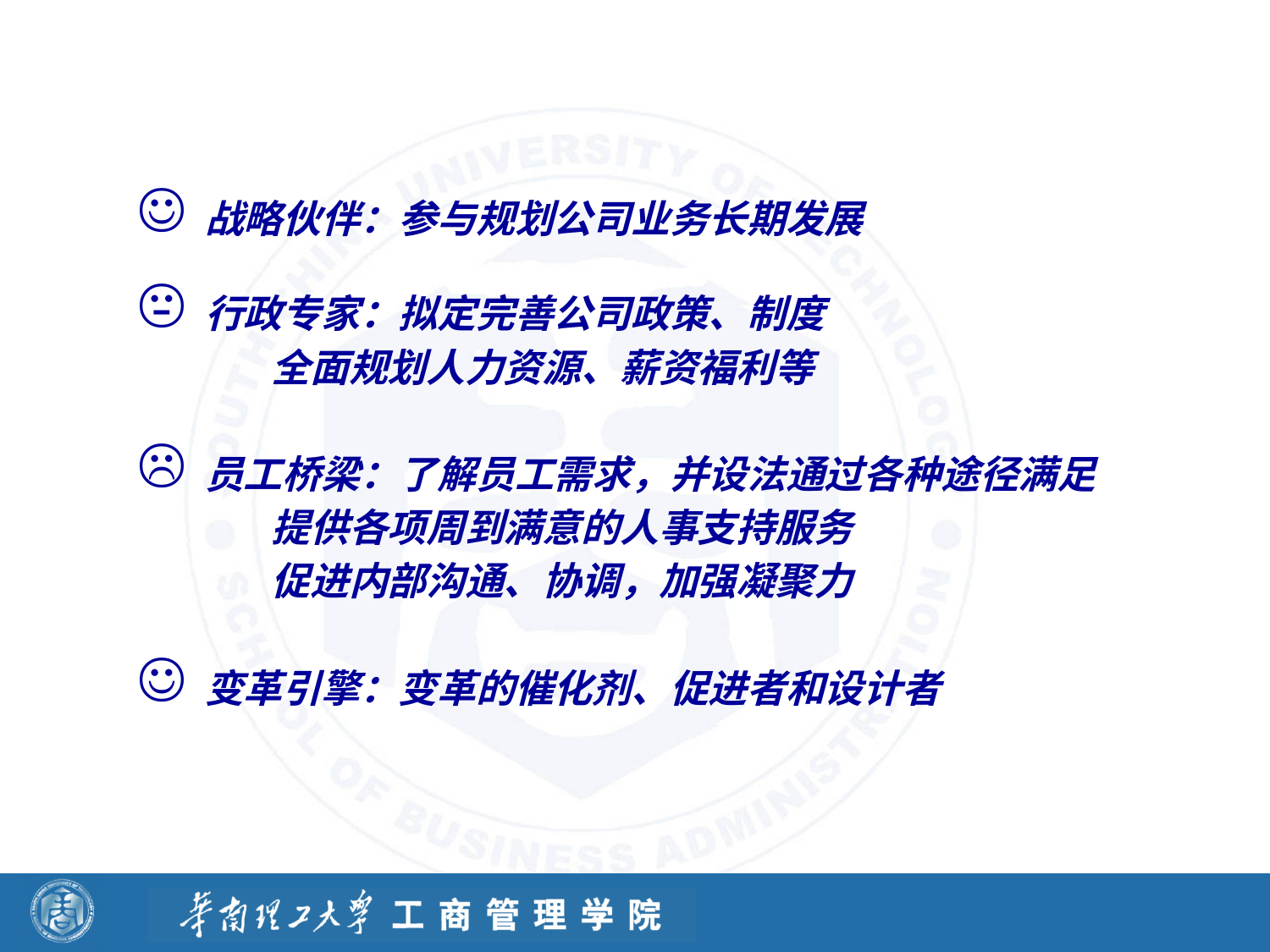

人力资源经理的四个角色

 战略伙伴：参与规划公司业务长期发展

 行政专家：拟定完善公司政策、制度
              全面规划人力资源、薪资福利等

 员工桥梁：了解员工需求，并设法通过各种途径满足
              提供各项周到满意的人事支持服务
              促进内部沟通、协调，加强凝聚力

 变革引擎：变革的催化剂、促进者和设计者